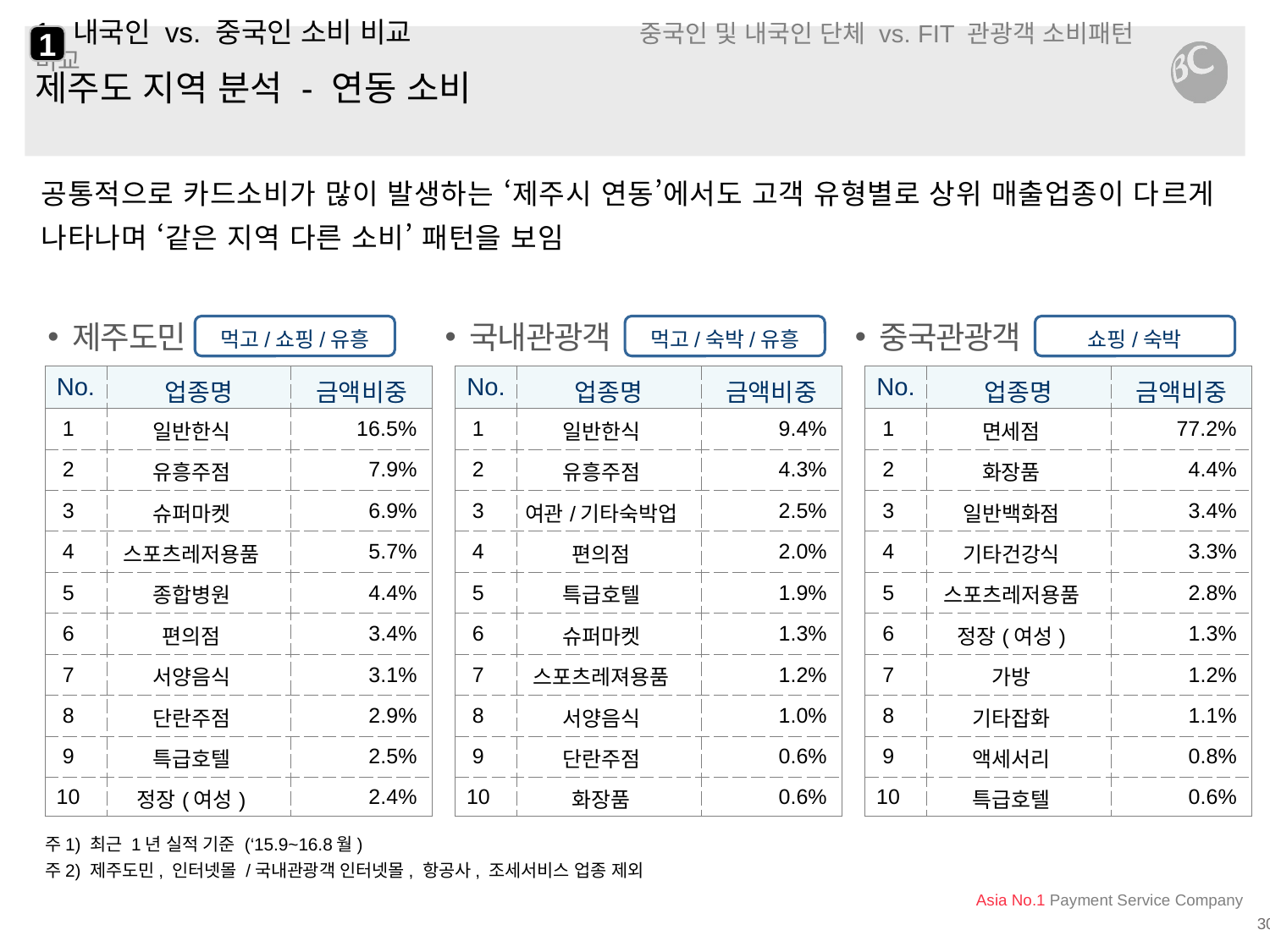

1
# 1. 내국인 vs. 중국인 소비 비교                             중국인 및 내국인 단체 vs. FIT 관광객 소비패턴 비교
제주도 지역 분석 - 연동 소비
공통적으로 카드소비가 많이 발생하는 ‘제주시 연동’에서도 고객 유형별로 상위 매출업종이 다르게 나타나며 ‘같은 지역 다른 소비’ 패턴을 보임
먹고/숙박/유흥
쇼핑/숙박
먹고/쇼핑/유흥
제주도민
국내관광객
중국관광객
| No. | 업종명 | 금액비중 |
| --- | --- | --- |
| 1 | 일반한식 | 16.5% |
| 2 | 유흥주점 | 7.9% |
| 3 | 슈퍼마켓 | 6.9% |
| 4 | 스포츠레저용품 | 5.7% |
| 5 | 종합병원 | 4.4% |
| 6 | 편의점 | 3.4% |
| 7 | 서양음식 | 3.1% |
| 8 | 단란주점 | 2.9% |
| 9 | 특급호텔 | 2.5% |
| 10 | 정장(여성) | 2.4% |
| No. | 업종명 | 금액비중 |
| --- | --- | --- |
| 1 | 일반한식 | 9.4% |
| 2 | 유흥주점 | 4.3% |
| 3 | 여관/기타숙박업 | 2.5% |
| 4 | 편의점 | 2.0% |
| 5 | 특급호텔 | 1.9% |
| 6 | 슈퍼마켓 | 1.3% |
| 7 | 스포츠레져용품 | 1.2% |
| 8 | 서양음식 | 1.0% |
| 9 | 단란주점 | 0.6% |
| 10 | 화장품 | 0.6% |
| No. | 업종명 | 금액비중 |
| --- | --- | --- |
| 1 | 면세점 | 77.2% |
| 2 | 화장품 | 4.4% |
| 3 | 일반백화점 | 3.4% |
| 4 | 기타건강식 | 3.3% |
| 5 | 스포츠레저용품 | 2.8% |
| 6 | 정장(여성) | 1.3% |
| 7 | 가방 | 1.2% |
| 8 | 기타잡화 | 1.1% |
| 9 | 액세서리 | 0.8% |
| 10 | 특급호텔 | 0.6% |
주1) 최근 1년 실적 기준 (‘15.9~16.8월)
주2) 제주도민, 인터넷몰 /국내관광객 인터넷몰, 항공사, 조세서비스 업종 제외